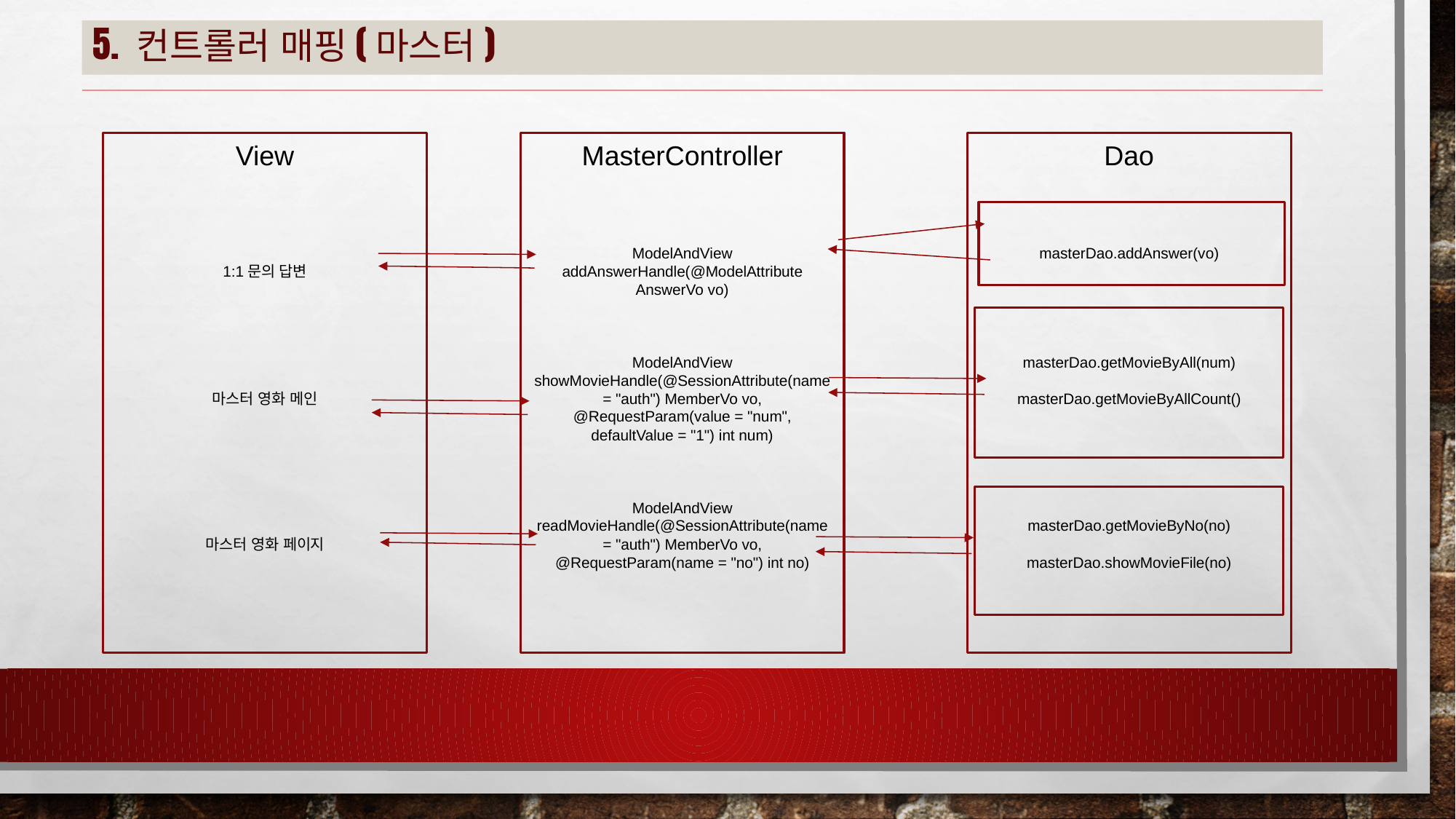

# 5. 컨트롤러 매핑(마스터)
View

1:1문의 답변

마스터 영화 메인

마스터 영화 페이지
MasterController

ModelAndView addAnswerHandle(@ModelAttribute AnswerVo vo)

ModelAndView showMovieHandle(@SessionAttribute(name = "auth") MemberVo vo,
@RequestParam(value = "num", defaultValue = "1") int num)

ModelAndView readMovieHandle(@SessionAttribute(name = "auth") MemberVo vo,
@RequestParam(name = "no") int no)
Dao

masterDao.addAnswer(vo)

masterDao.getMovieByAll(num)

masterDao.getMovieByAllCount()

masterDao.getMovieByNo(no)

masterDao.showMovieFile(no)